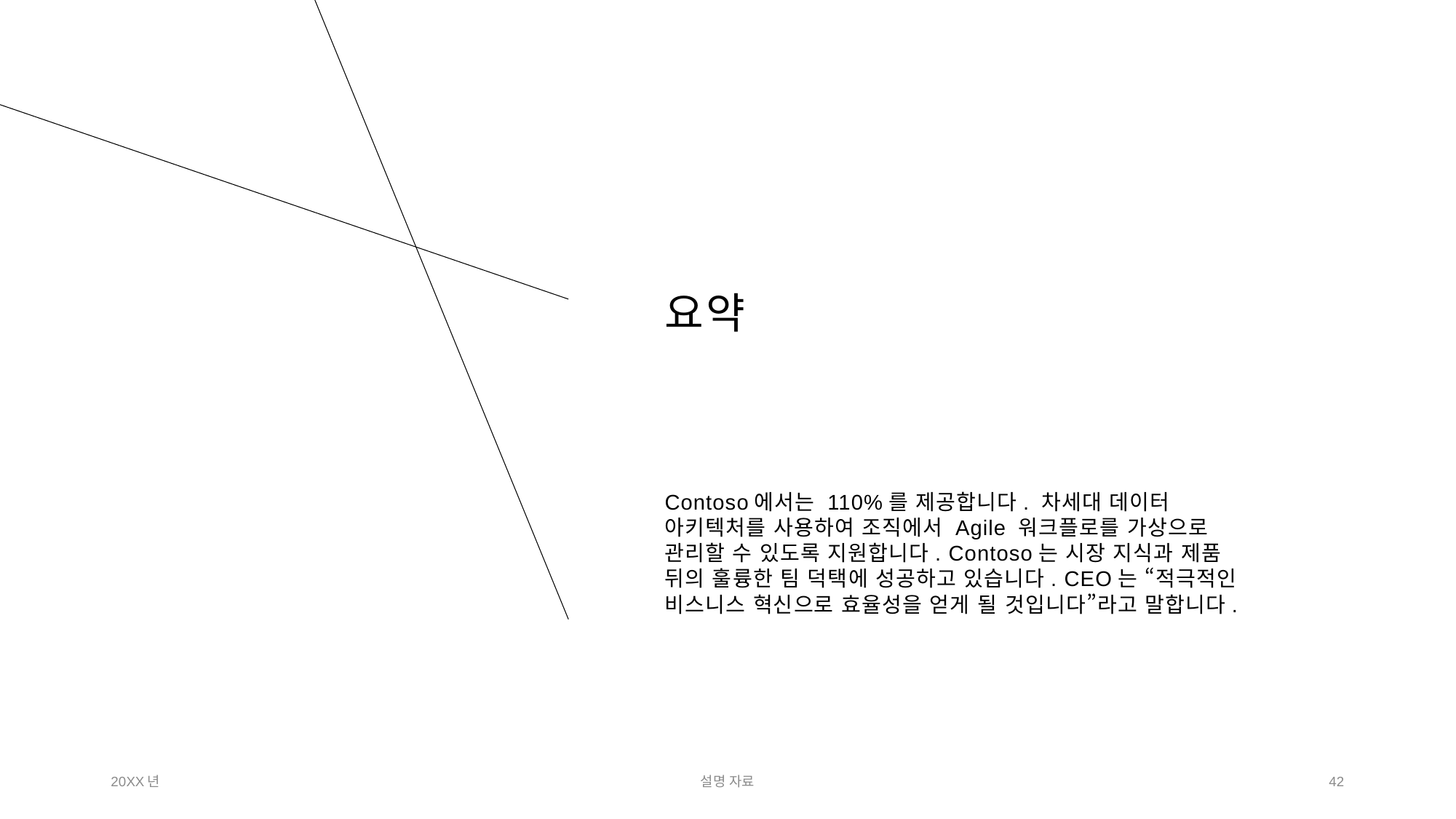

# 요약
Contoso에서는 110%를 제공합니다. 차세대 데이터 아키텍처를 사용하여 조직에서 Agile 워크플로를 가상으로 관리할 수 있도록 지원합니다. Contoso는 시장 지식과 제품 뒤의 훌륭한 팀 덕택에 성공하고 있습니다. CEO는 “적극적인 비스니스 혁신으로 효율성을 얻게 될 것입니다”라고 말합니다.
20XX년
설명 자료
42